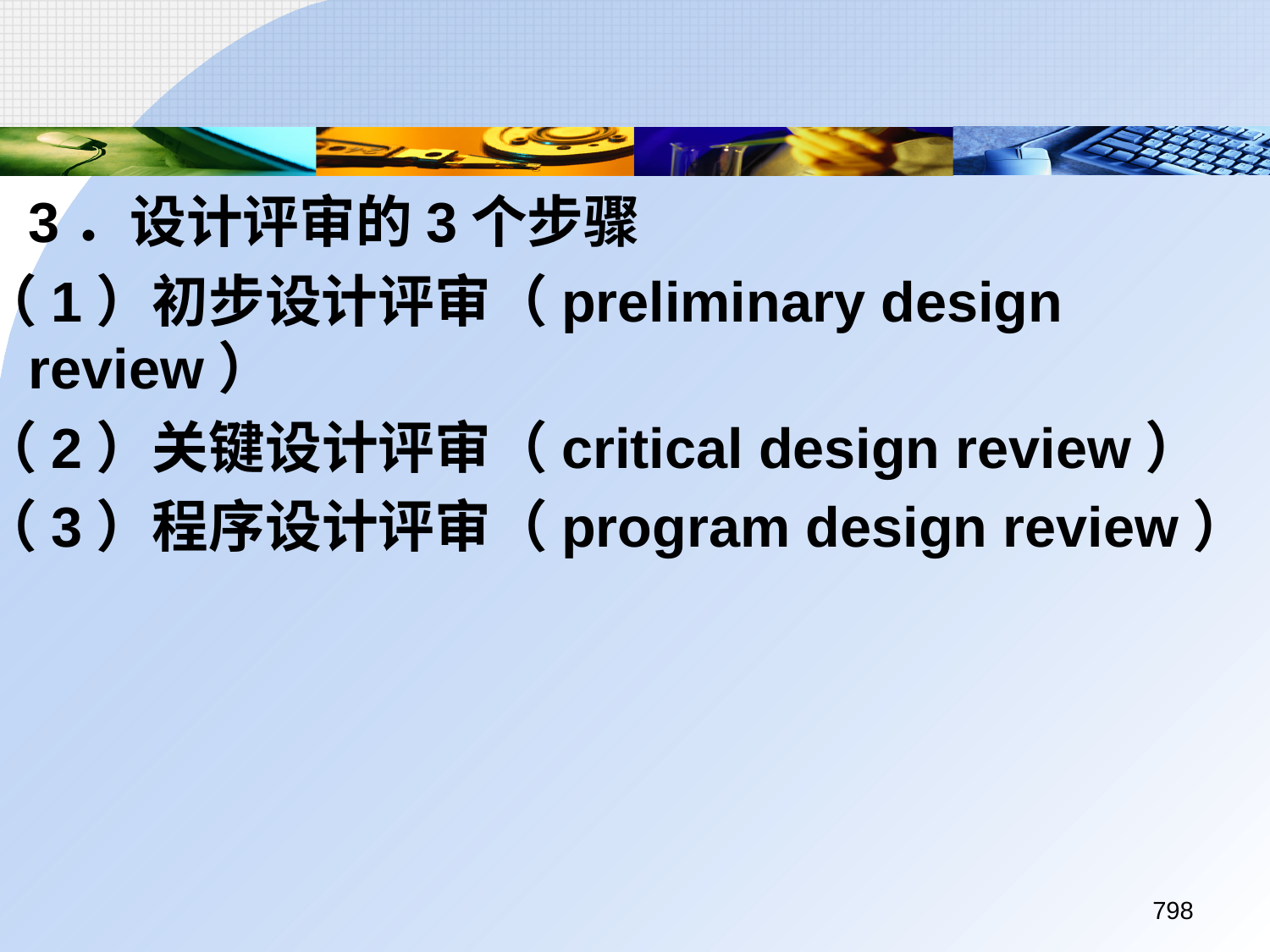

3．设计评审的3个步骤
（1）初步设计评审（preliminary design review）
（2）关键设计评审（critical design review）
（3）程序设计评审（program design review）

798